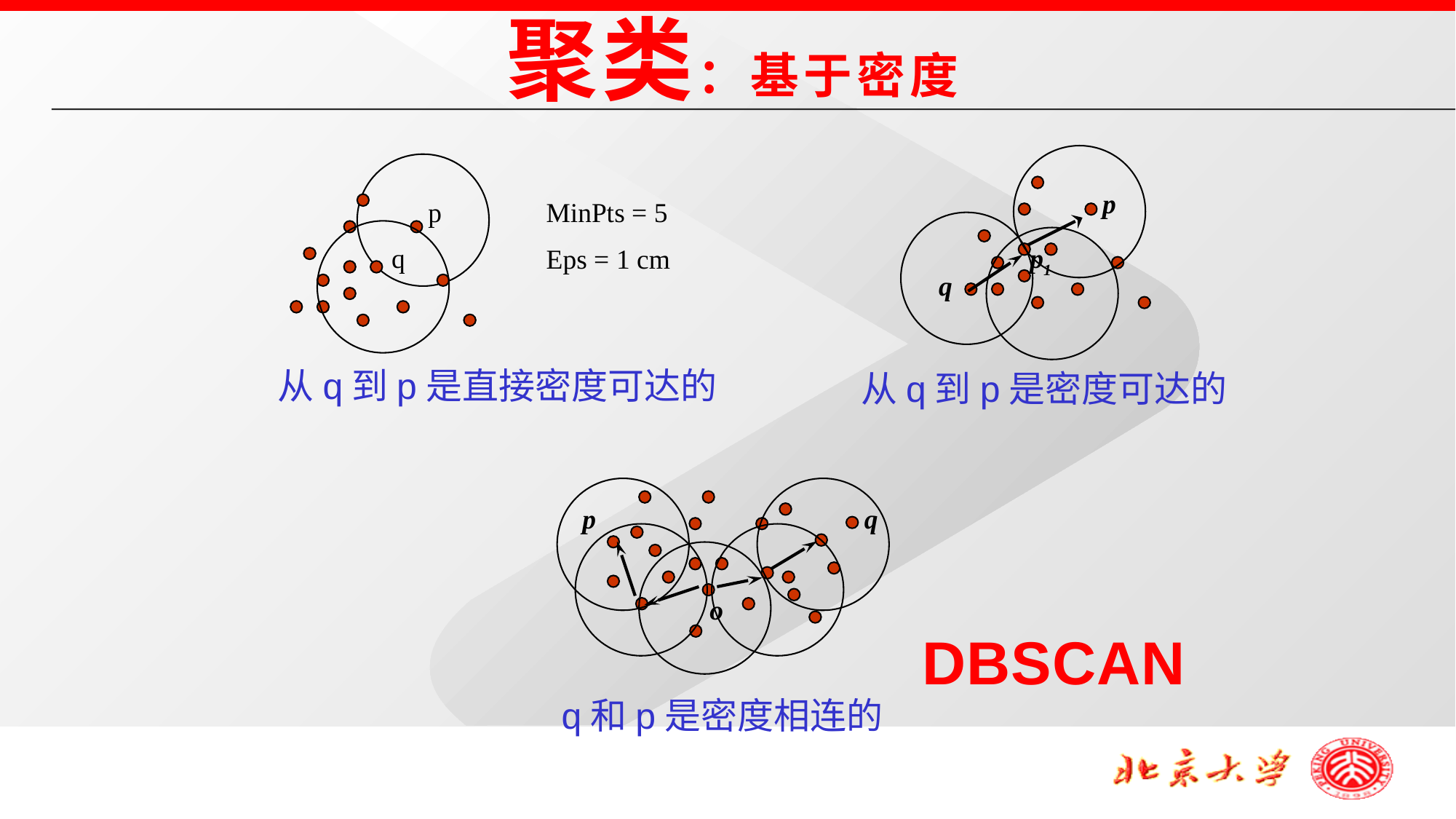

聚类：基于密度

p

p1

q

p

q

MinPts = 5
Eps = 1 cm
从q到p是直接密度可达的
从q到p是密度可达的

p
q

o

DBSCAN
q和p是密度相连的